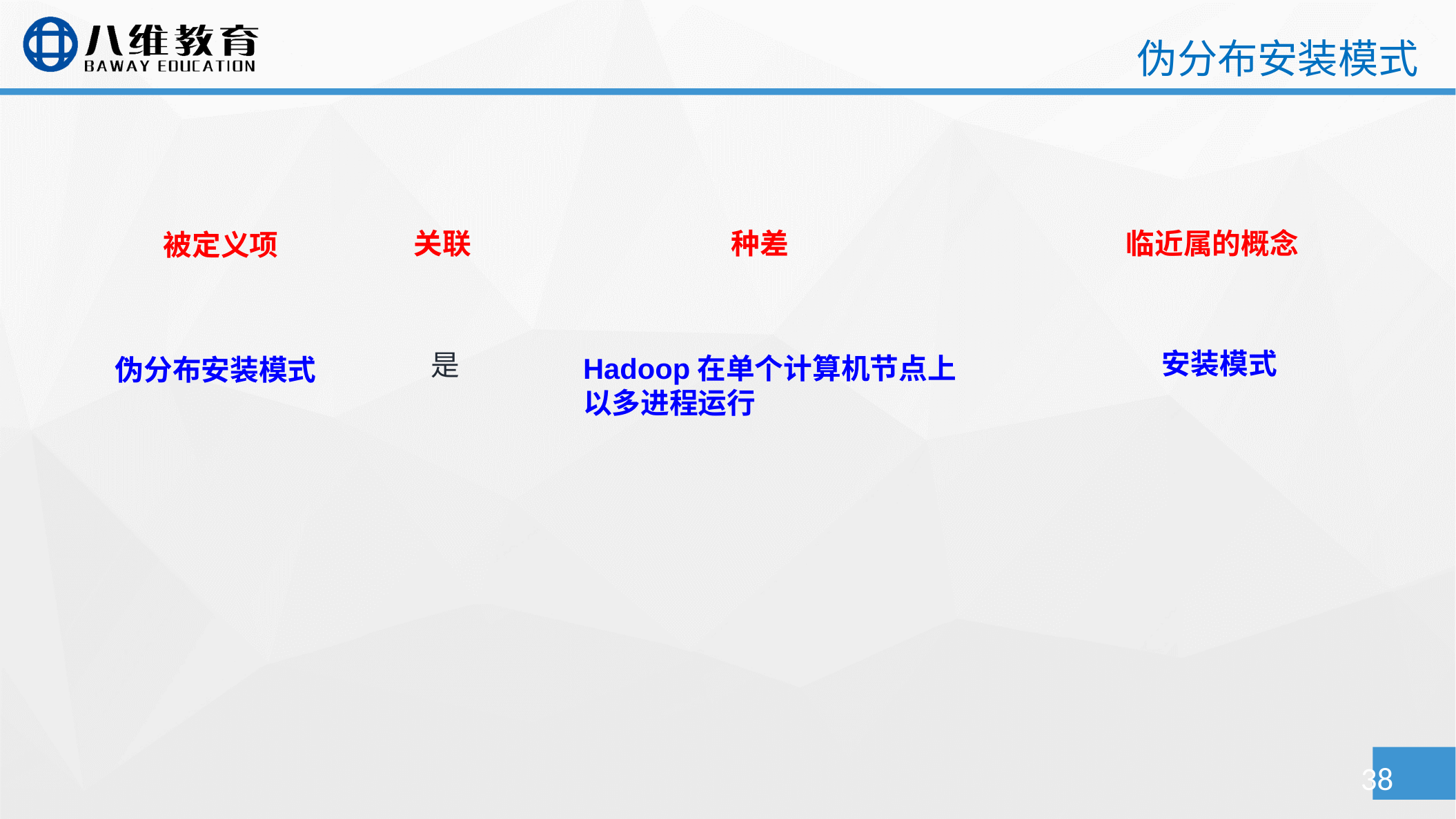

伪分布安装模式
临近属的概念
关联
种差
被定义项
安装模式
   是
Hadoop在单个计算机节点上以多进程运行
伪分布安装模式